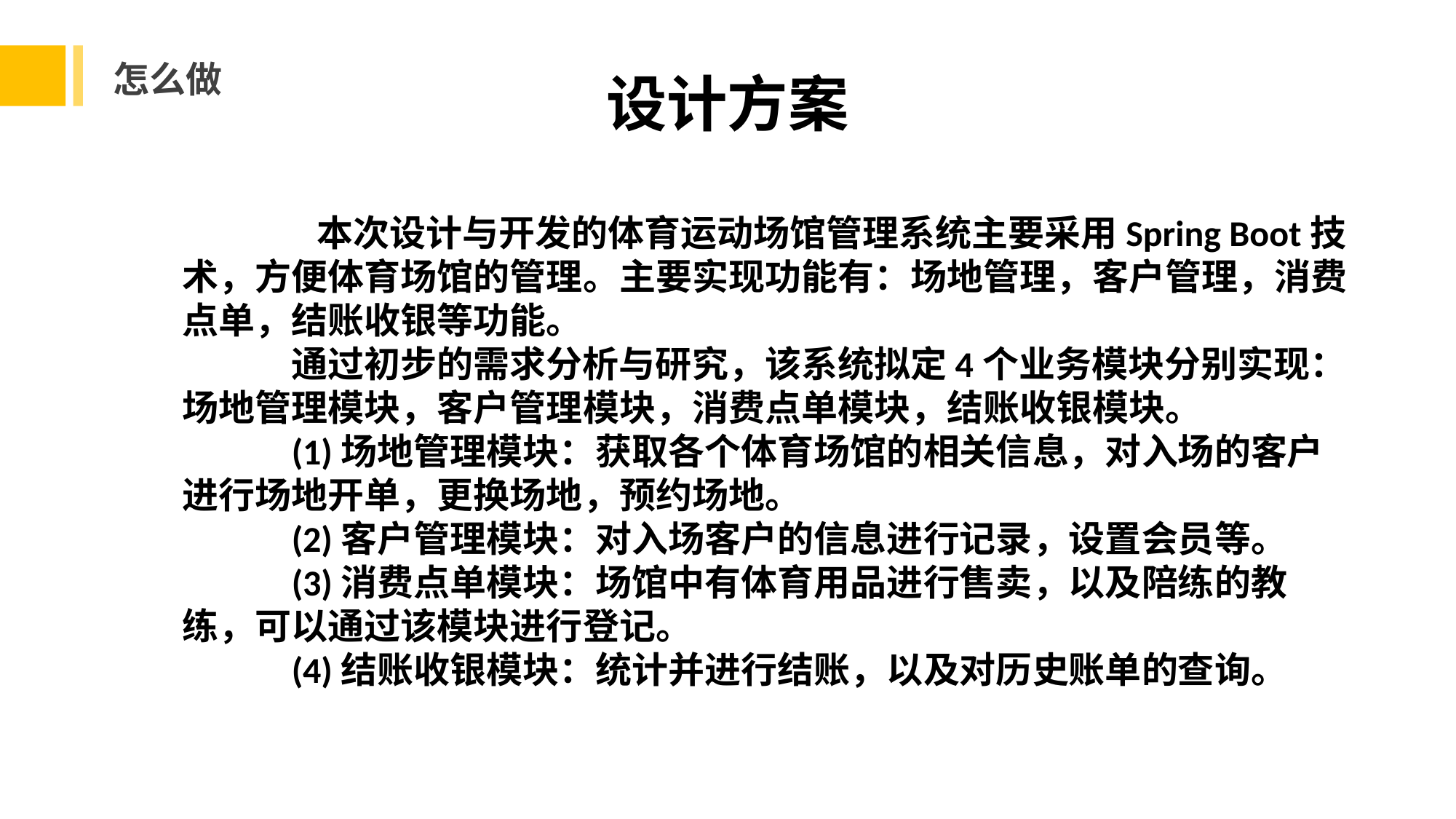

怎么做
设计方案
	  本次设计与开发的体育运动场馆管理系统主要采用Spring Boot技术，方便体育场馆的管理。主要实现功能有：场地管理，客户管理，消费点单，结账收银等功能。
	通过初步的需求分析与研究，该系统拟定4个业务模块分别实现：场地管理模块，客户管理模块，消费点单模块，结账收银模块。
	(1)场地管理模块：获取各个体育场馆的相关信息，对入场的客户进行场地开单，更换场地，预约场地。
	(2)客户管理模块：对入场客户的信息进行记录，设置会员等。
	(3)消费点单模块：场馆中有体育用品进行售卖，以及陪练的教练，可以通过该模块进行登记。
	(4)结账收银模块：统计并进行结账，以及对历史账单的查询。
向天而歌
PPT，是集PPT模开发、PPT设计定制、PPT培训于一体的专业PPT服务提供商。